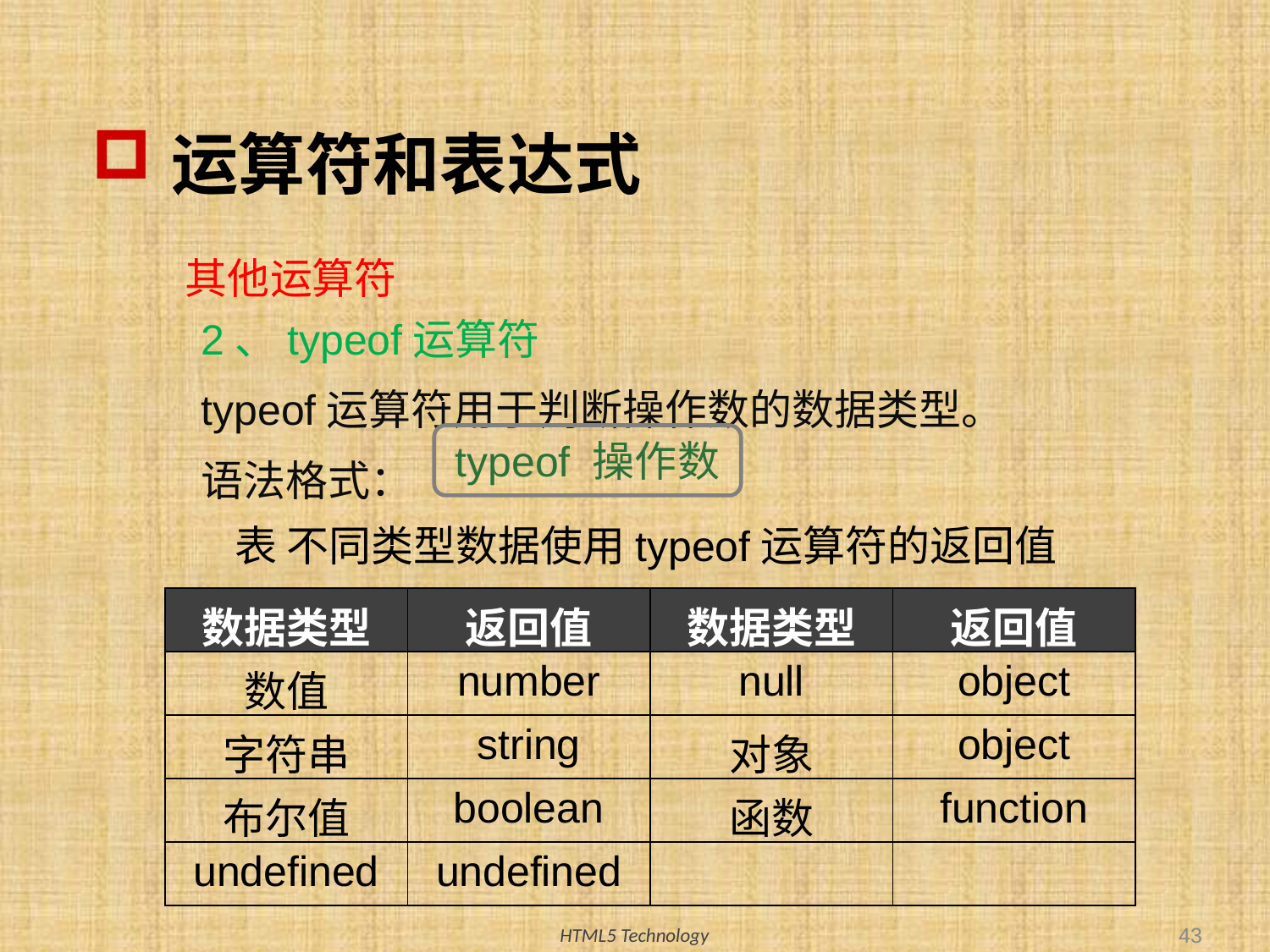

# 运算符和表达式
其他运算符
2、typeof运算符
typeof运算符用于判断操作数的数据类型。
语法格式：
typeof 操作数
表 不同类型数据使用typeof运算符的返回值
| 数据类型 | 返回值 | 数据类型 | 返回值 |
| --- | --- | --- | --- |
| 数值 | number | null | object |
| 字符串 | string | 对象 | object |
| 布尔值 | boolean | 函数 | function |
| undefined | undefined |  |  |
43
HTML5 Technology